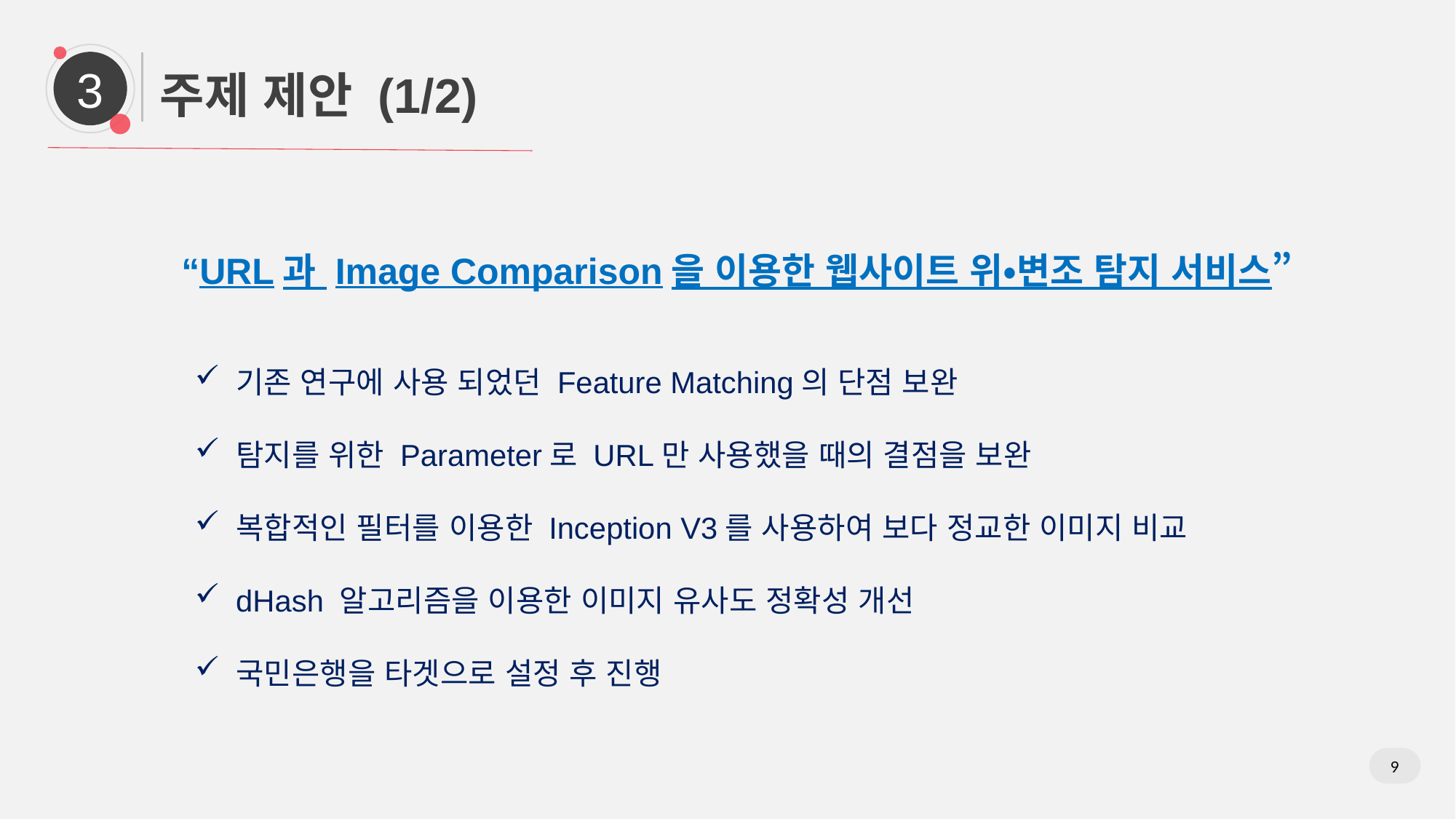

3

주제 제안 (1/2)

“URL과 Image Comparison을 이용한 웹사이트 위•변조 탐지 서비스”
기존 연구에 사용 되었던 Feature Matching의 단점 보완
탐지를 위한 Parameter로 URL만 사용했을 때의 결점을 보완
복합적인 필터를 이용한 Inception V3를 사용하여 보다 정교한 이미지 비교
dHash 알고리즘을 이용한 이미지 유사도 정확성 개선
국민은행을 타겟으로 설정 후 진행

9